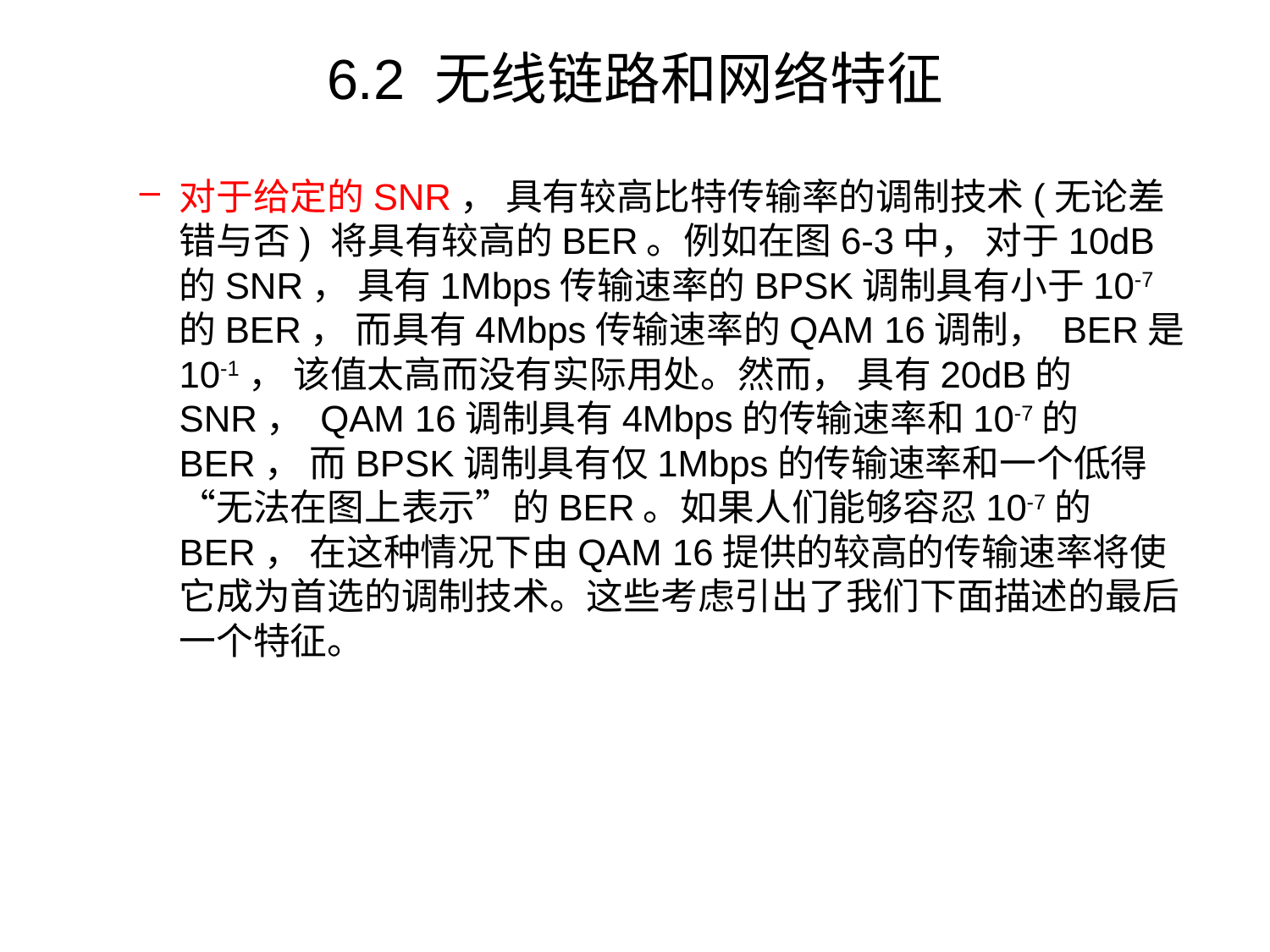

# 6.2 无线链路和网络特征
对于给定的SNR， 具有较高比特传输率的调制技术(无论差错与否) 将具有较高的BER。例如在图6-3中， 对于10dB的SNR， 具有1Mbps传输速率的BPSK调制具有小于10-7的BER， 而具有4Mbps传输速率的QAM 16调制， BER是10-1， 该值太高而没有实际用处。然而， 具有20dB的SNR， QAM 16调制具有4Mbps的传输速率和10-7的BER， 而BPSK调制具有仅1Mbps的传输速率和一个低得“无法在图上表示”的BER。如果人们能够容忍10-7的BER， 在这种情况下由QAM 16提供的较高的传输速率将使它成为首选的调制技术。这些考虑引出了我们下面描述的最后一个特征。